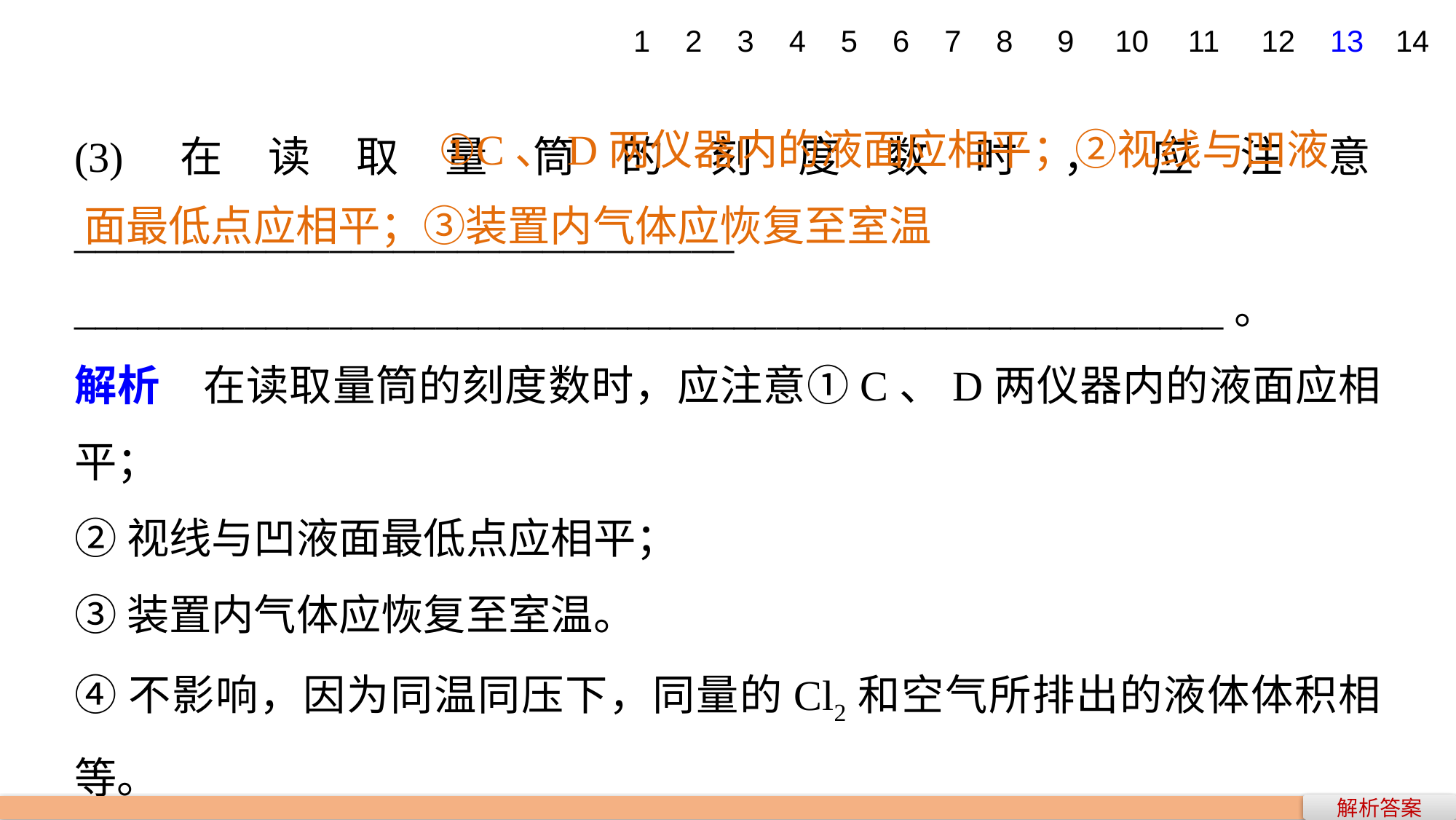

1
2
3
4
5
6
7
8
9
10
11
12
13
14
                              ①C、D两仪器内的液面应相平；②视线与凹液面最低点应相平；③装置内气体应恢复至室温
(3)在读取量筒的刻度数时，应注意_______________________________
______________________________________________________。
解析　在读取量筒的刻度数时，应注意①C、D两仪器内的液面应相平；
②视线与凹液面最低点应相平；
③装置内气体应恢复至室温。
④不影响，因为同温同压下，同量的Cl2和空气所排出的液体体积相等。
⑤装置漏气、e接f会造成无法收集到气体，浓盐酸已变成稀盐酸等均会造成气体无法制得。
解析答案